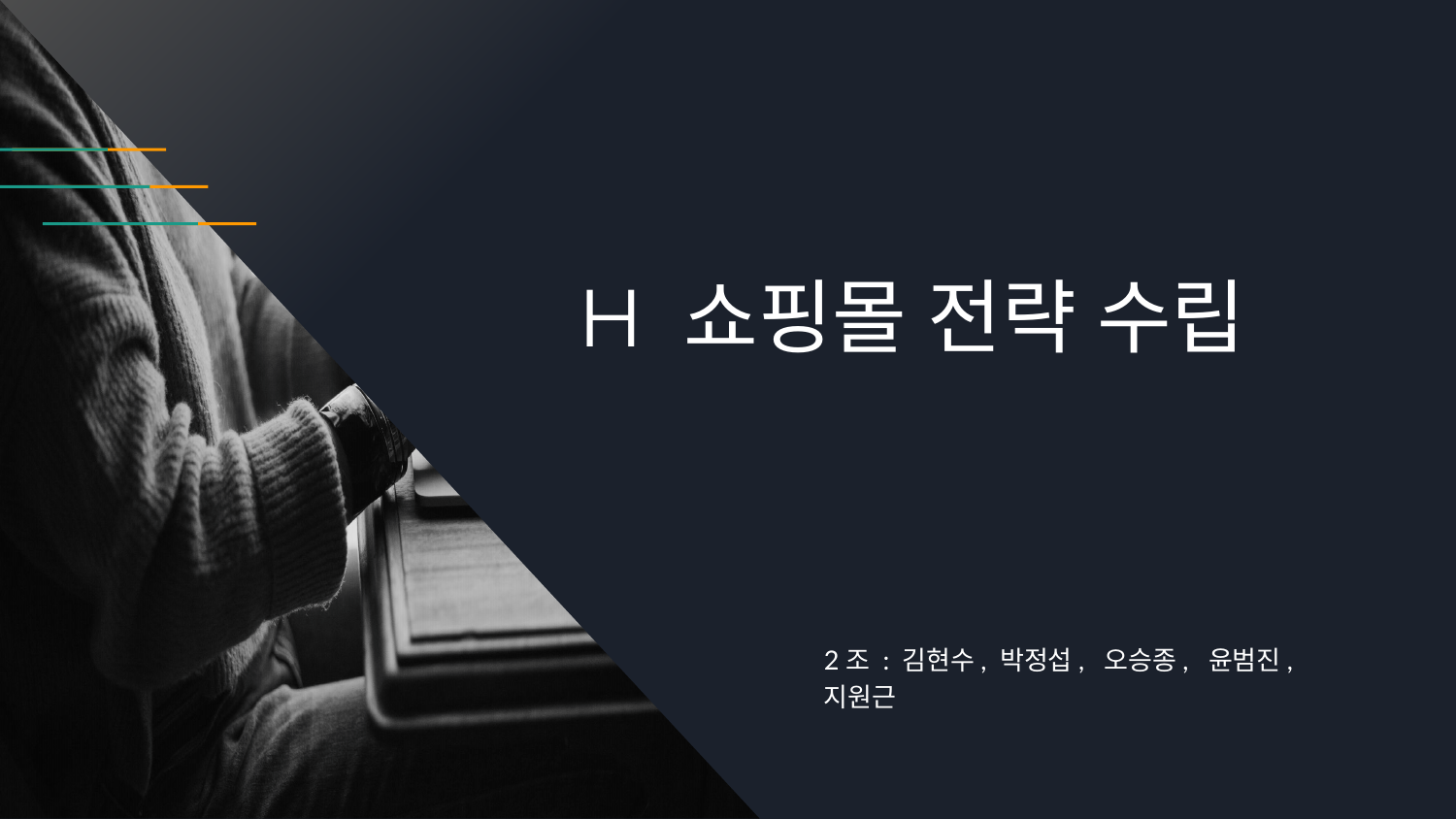

# H 쇼핑몰 전략 수립
2조 : 김현수, 박정섭,  오승종,  윤범진, 지원근